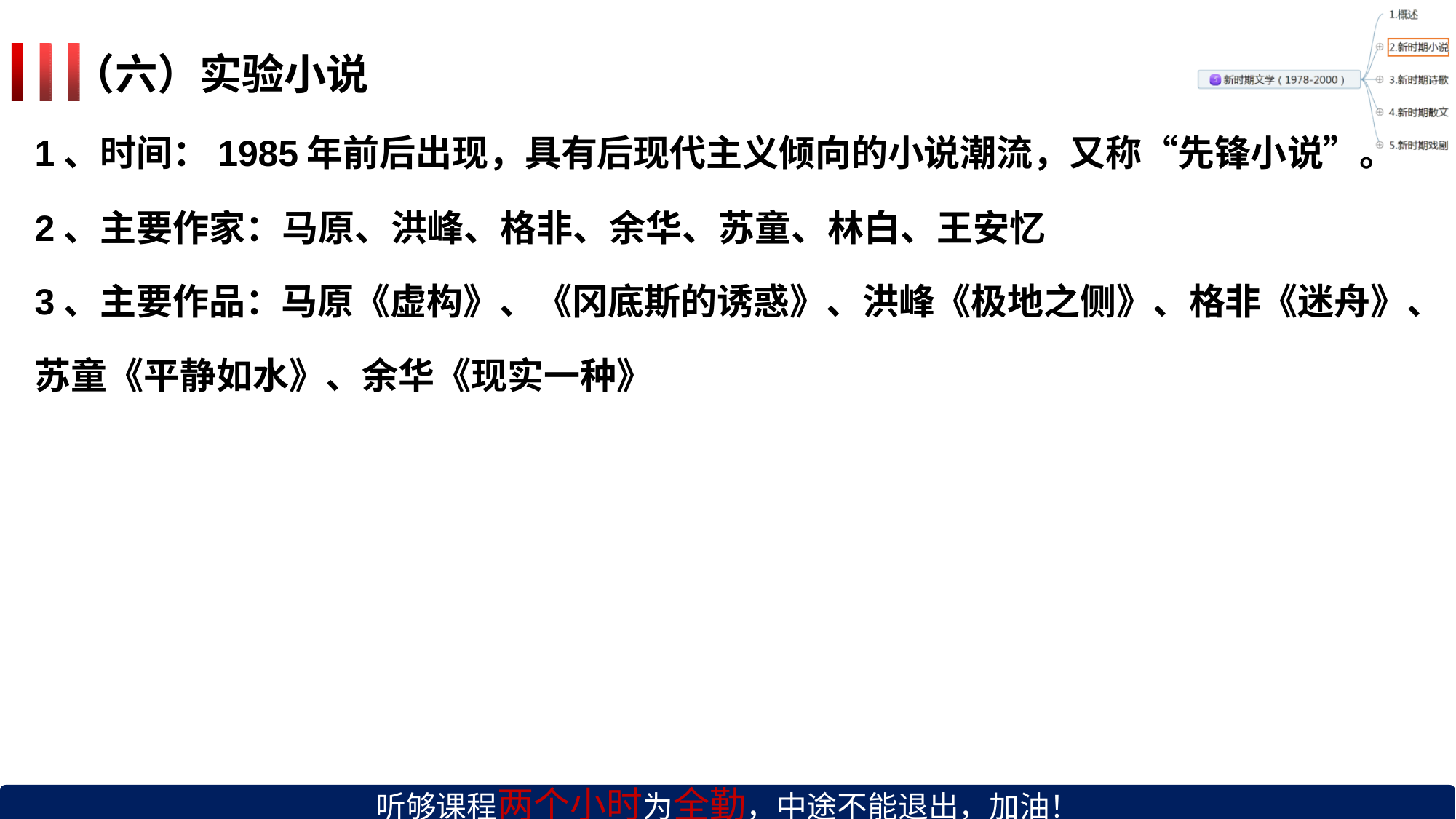

# （六）实验小说
1、时间：1985年前后出现，具有后现代主义倾向的小说潮流，又称“先锋小说”。
2、主要作家：马原、洪峰、格非、余华、苏童、林白、王安忆
3、主要作品：马原《虚构》、《冈底斯的诱惑》、洪峰《极地之侧》、格非《迷舟》、
苏童《平静如水》、余华《现实一种》

听够课程两个小时为全勤，中途不能退出，加油！